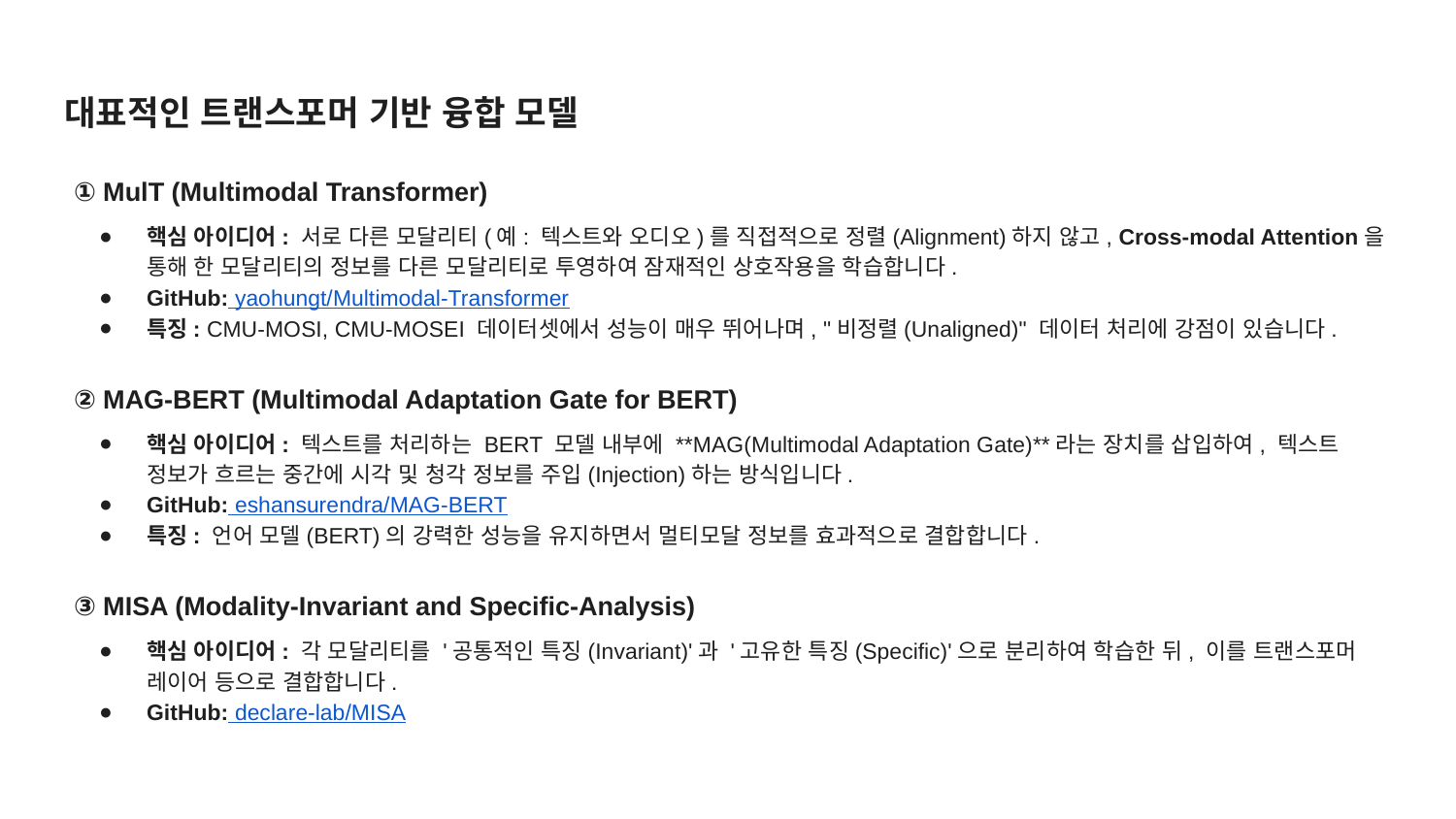

# 대표적인 트랜스포머 기반 융합 모델
① MulT (Multimodal Transformer)
핵심 아이디어: 서로 다른 모달리티(예: 텍스트와 오디오)를 직접적으로 정렬(Alignment)하지 않고, Cross-modal Attention을 통해 한 모달리티의 정보를 다른 모달리티로 투영하여 잠재적인 상호작용을 학습합니다.
GitHub: yaohungt/Multimodal-Transformer
특징: CMU-MOSI, CMU-MOSEI 데이터셋에서 성능이 매우 뛰어나며, "비정렬(Unaligned)" 데이터 처리에 강점이 있습니다.
② MAG-BERT (Multimodal Adaptation Gate for BERT)
핵심 아이디어: 텍스트를 처리하는 BERT 모델 내부에 **MAG(Multimodal Adaptation Gate)**라는 장치를 삽입하여, 텍스트 정보가 흐르는 중간에 시각 및 청각 정보를 주입(Injection)하는 방식입니다.
GitHub: eshansurendra/MAG-BERT
특징: 언어 모델(BERT)의 강력한 성능을 유지하면서 멀티모달 정보를 효과적으로 결합합니다.
③ MISA (Modality-Invariant and Specific-Analysis)
핵심 아이디어: 각 모달리티를 '공통적인 특징(Invariant)'과 '고유한 특징(Specific)'으로 분리하여 학습한 뒤, 이를 트랜스포머 레이어 등으로 결합합니다.
GitHub: declare-lab/MISA